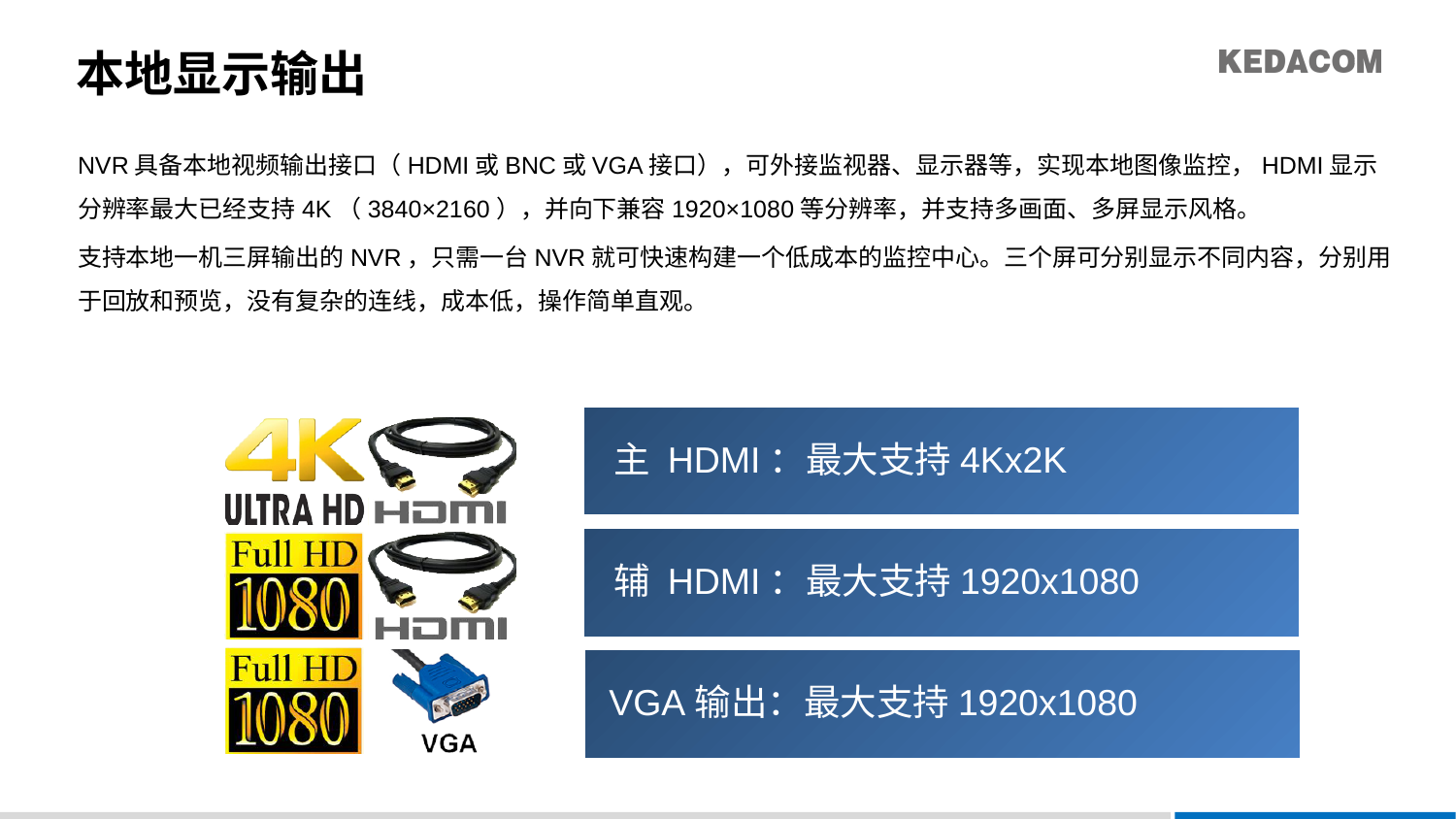

# 本地显示输出
NVR具备本地视频输出接口（HDMI或BNC或VGA接口），可外接监视器、显示器等，实现本地图像监控，HDMI显示分辨率最大已经支持4K（3840×2160），并向下兼容1920×1080等分辨率，并支持多画面、多屏显示风格。
支持本地一机三屏输出的NVR，只需一台NVR就可快速构建一个低成本的监控中心。三个屏可分别显示不同内容，分别用于回放和预览，没有复杂的连线，成本低，操作简单直观。
 主 HDMI：最大支持4Kx2K

 辅 HDMI：最大支持1920x1080

 VGA输出：最大支持1920x1080